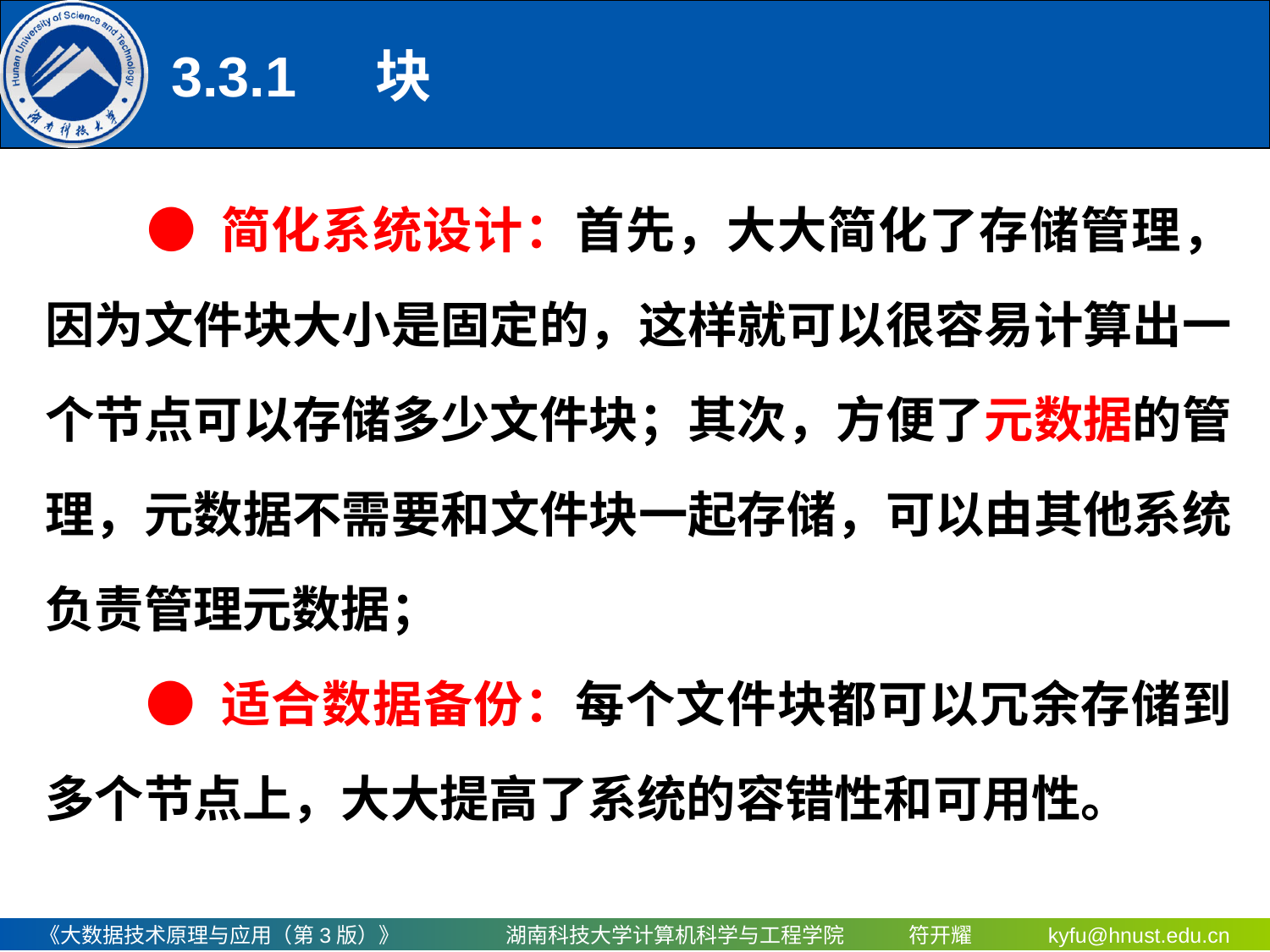

# 3.3.1	 块
        ● 简化系统设计：首先，大大简化了存储管理，因为文件块大小是固定的，这样就可以很容易计算出一个节点可以存储多少文件块；其次，方便了元数据的管理，元数据不需要和文件块一起存储，可以由其他系统负责管理元数据；
        ● 适合数据备份：每个文件块都可以冗余存储到多个节点上，大大提高了系统的容错性和可用性。